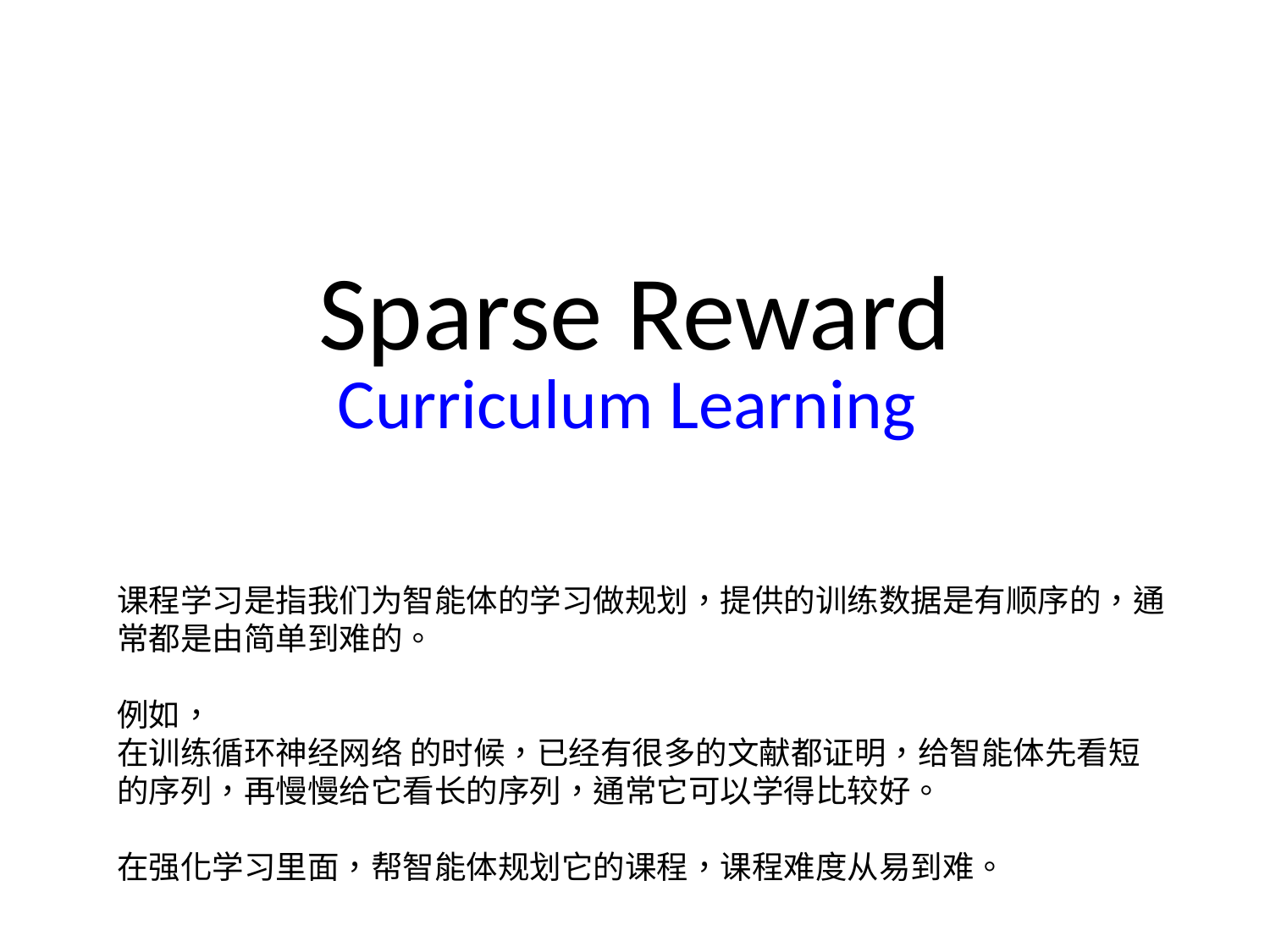

# Sparse Reward
Curriculum Learning
课程学习是指我们为智能体的学习做规划，提供的训练数据是有顺序的，通常都是由简单到难的。

例如，
在训练循环神经网络 的时候，已经有很多的文献都证明，给智能体先看短的序列，再慢慢给它看长的序列，通常它可以学得比较好。

在强化学习里面，帮智能体规划它的课程，课程难度从易到难。